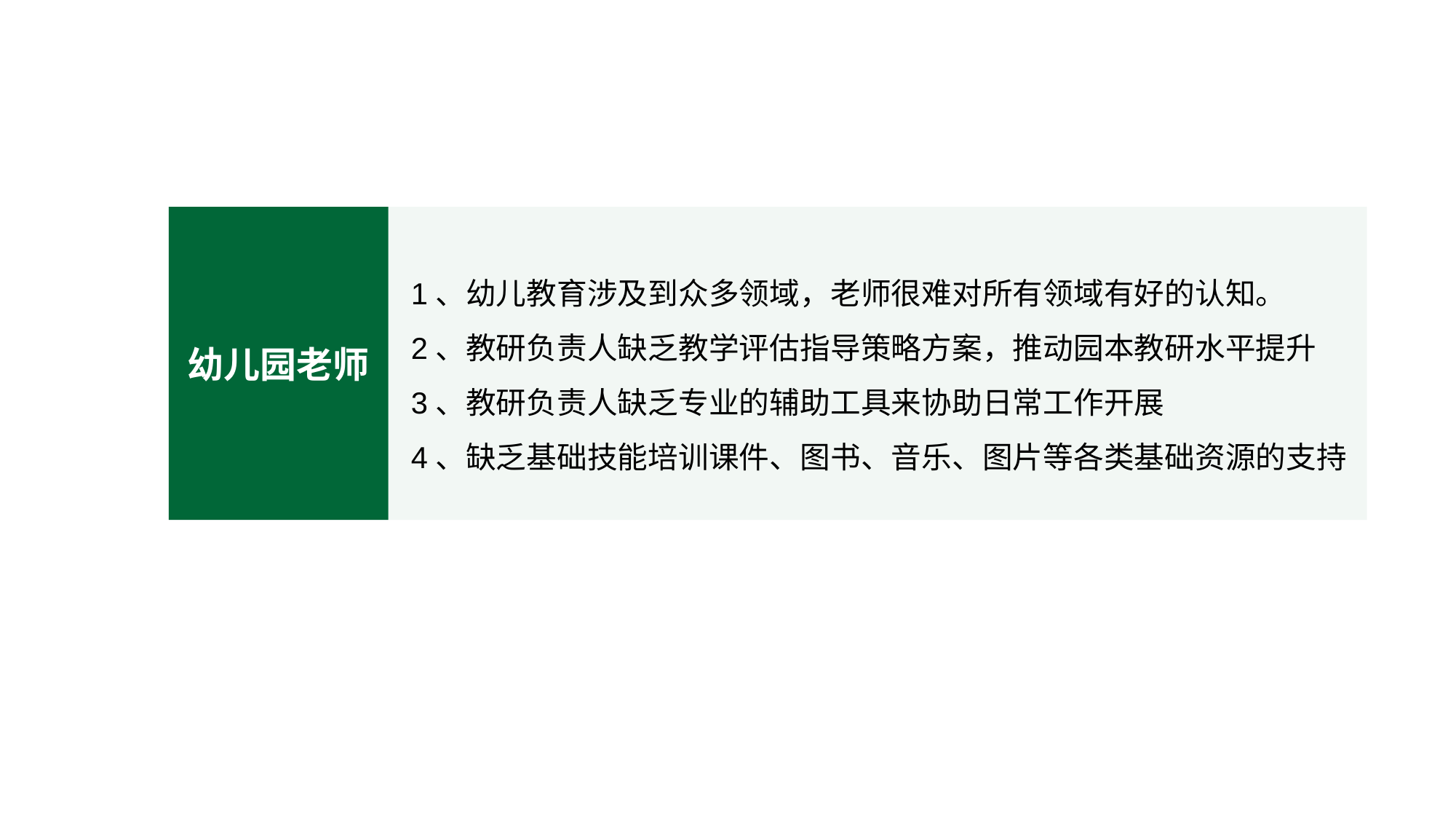

幼儿园老师

1、幼儿教育涉及到众多领域，老师很难对所有领域有好的认知。
2、教研负责人缺乏教学评估指导策略方案，推动园本教研水平提升
3、教研负责人缺乏专业的辅助工具来协助日常工作开展
4、缺乏基础技能培训课件、图书、音乐、图片等各类基础资源的支持